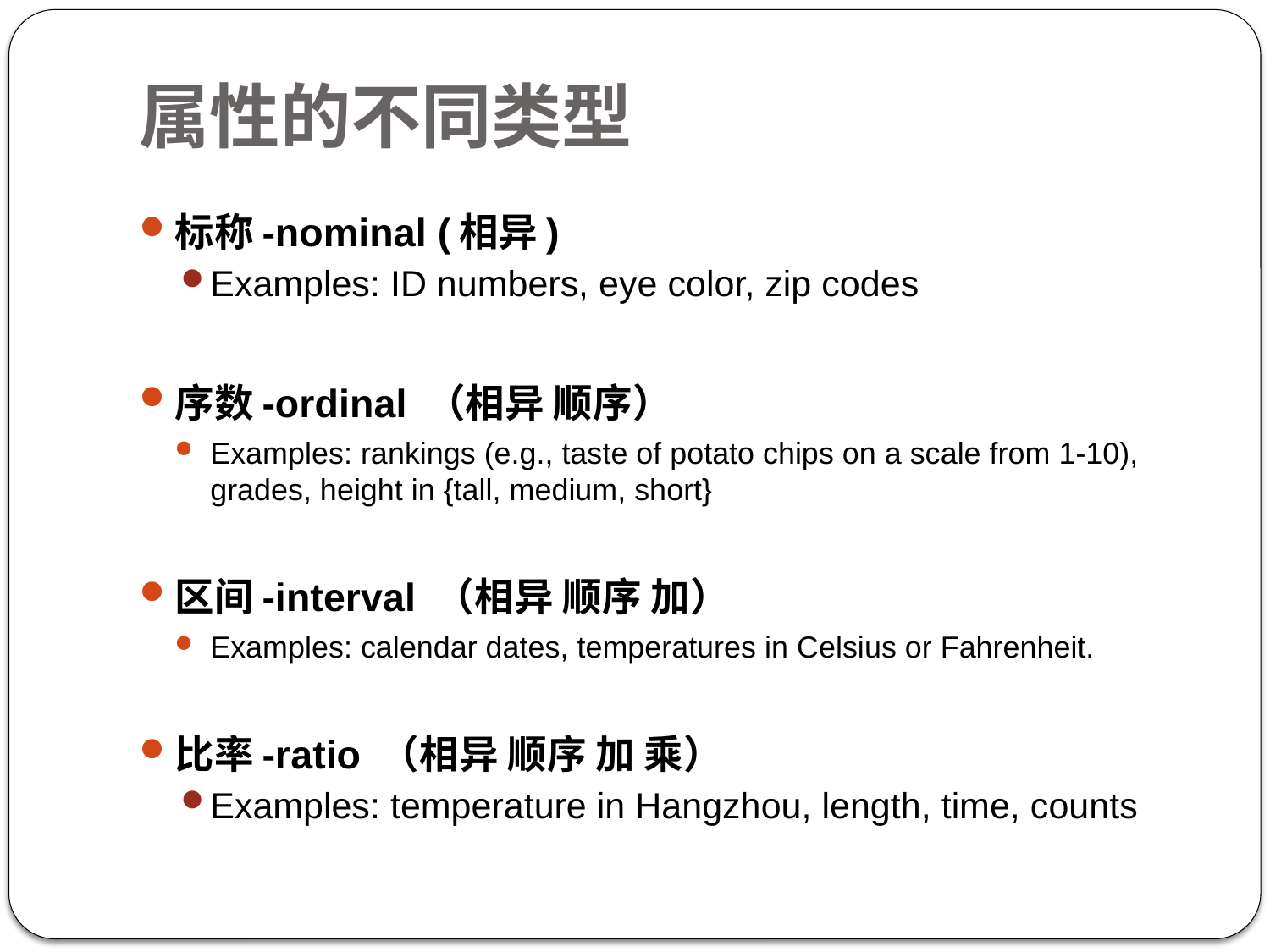

# 属性的不同类型
标称-nominal (相异)
Examples: ID numbers, eye color, zip codes

序数-ordinal （相异 顺序）
Examples: rankings (e.g., taste of potato chips on a scale from 1-10), grades, height in {tall, medium, short}

区间-interval （相异 顺序 加）
Examples: calendar dates, temperatures in Celsius or Fahrenheit.

比率-ratio （相异 顺序 加 乘）
Examples: temperature in Hangzhou, length, time, counts